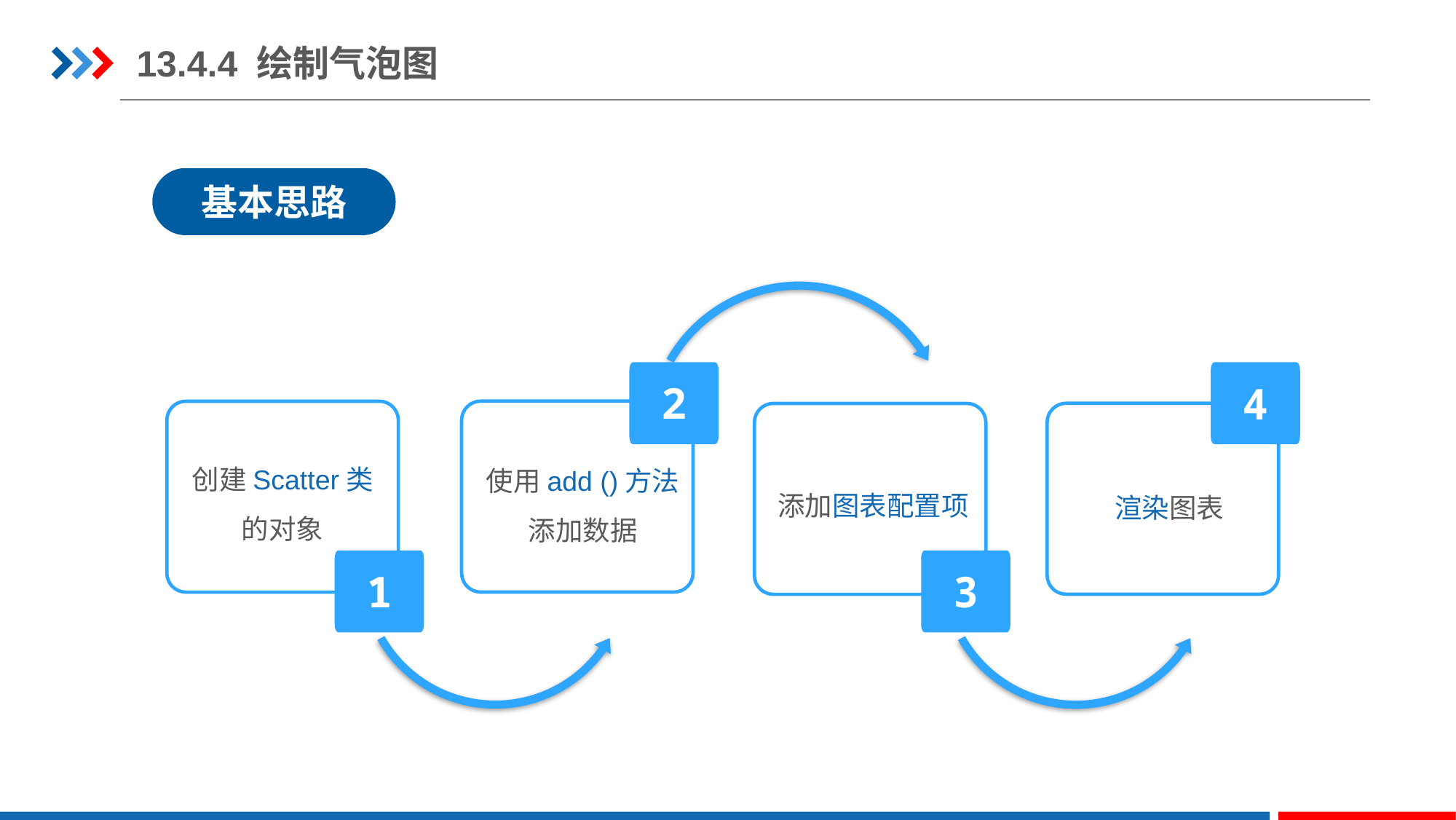

13.4.4 绘制气泡图
基本思路

2
4

创建Scatter类
的对象
使用add ()方法添加数据
添加图表配置项
渲染图表

1
3